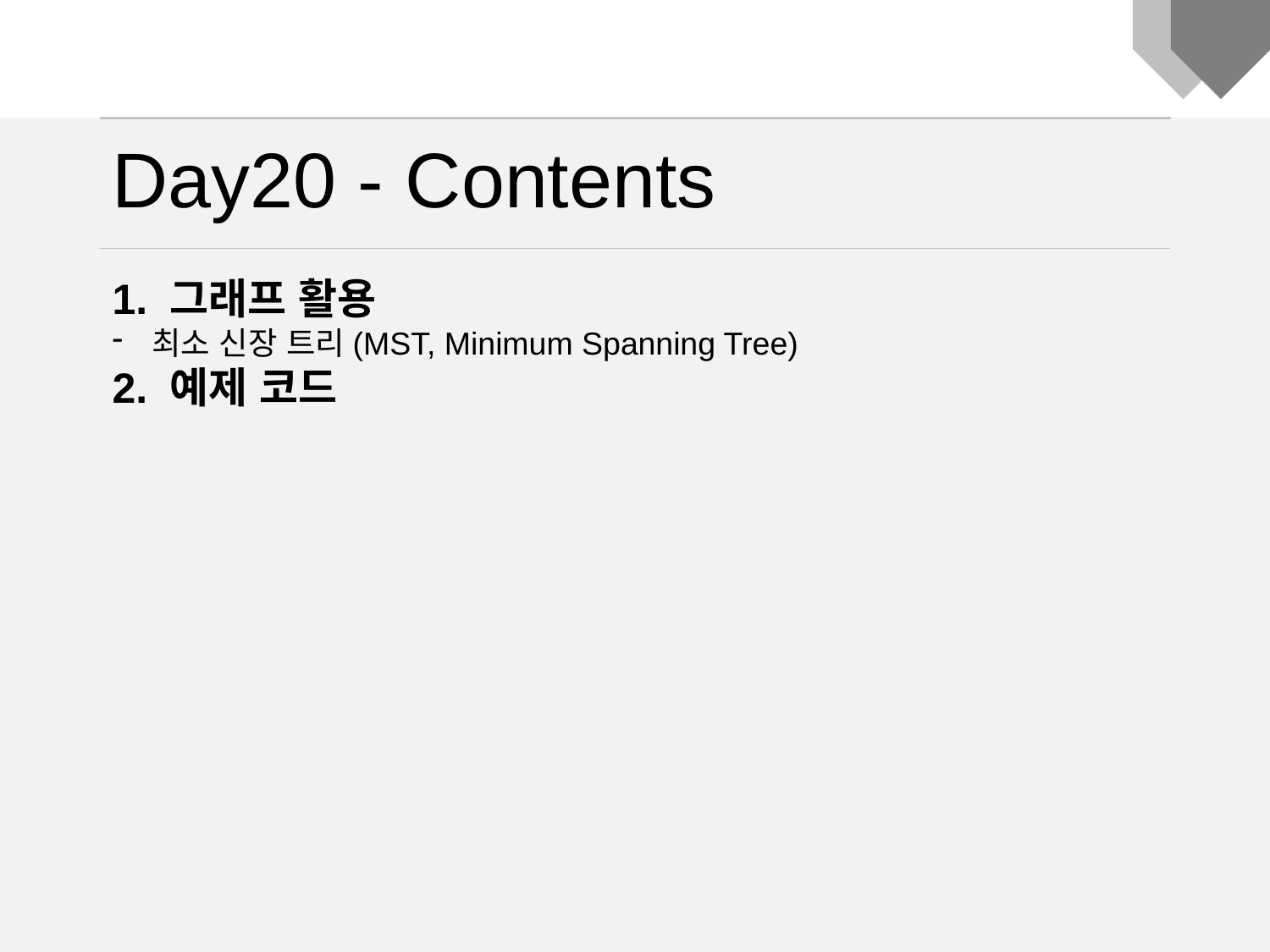

Day20 - Contents
1. 그래프 활용
최소 신장 트리(MST, Minimum Spanning Tree)
2. 예제 코드